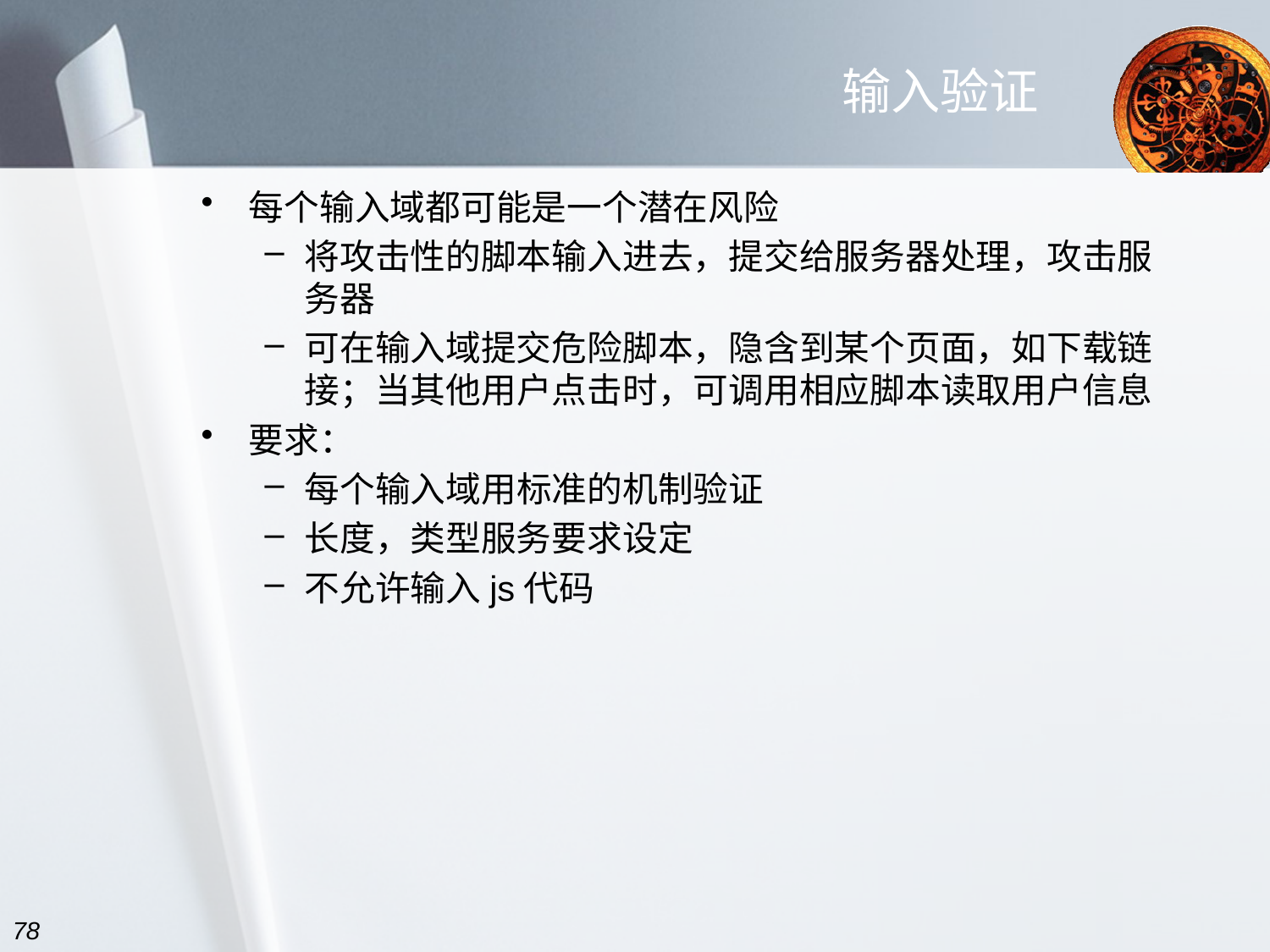

# 输入验证
每个输入域都可能是一个潜在风险
将攻击性的脚本输入进去，提交给服务器处理，攻击服务器
可在输入域提交危险脚本，隐含到某个页面，如下载链接；当其他用户点击时，可调用相应脚本读取用户信息
要求：
每个输入域用标准的机制验证
长度，类型服务要求设定
不允许输入js代码
78